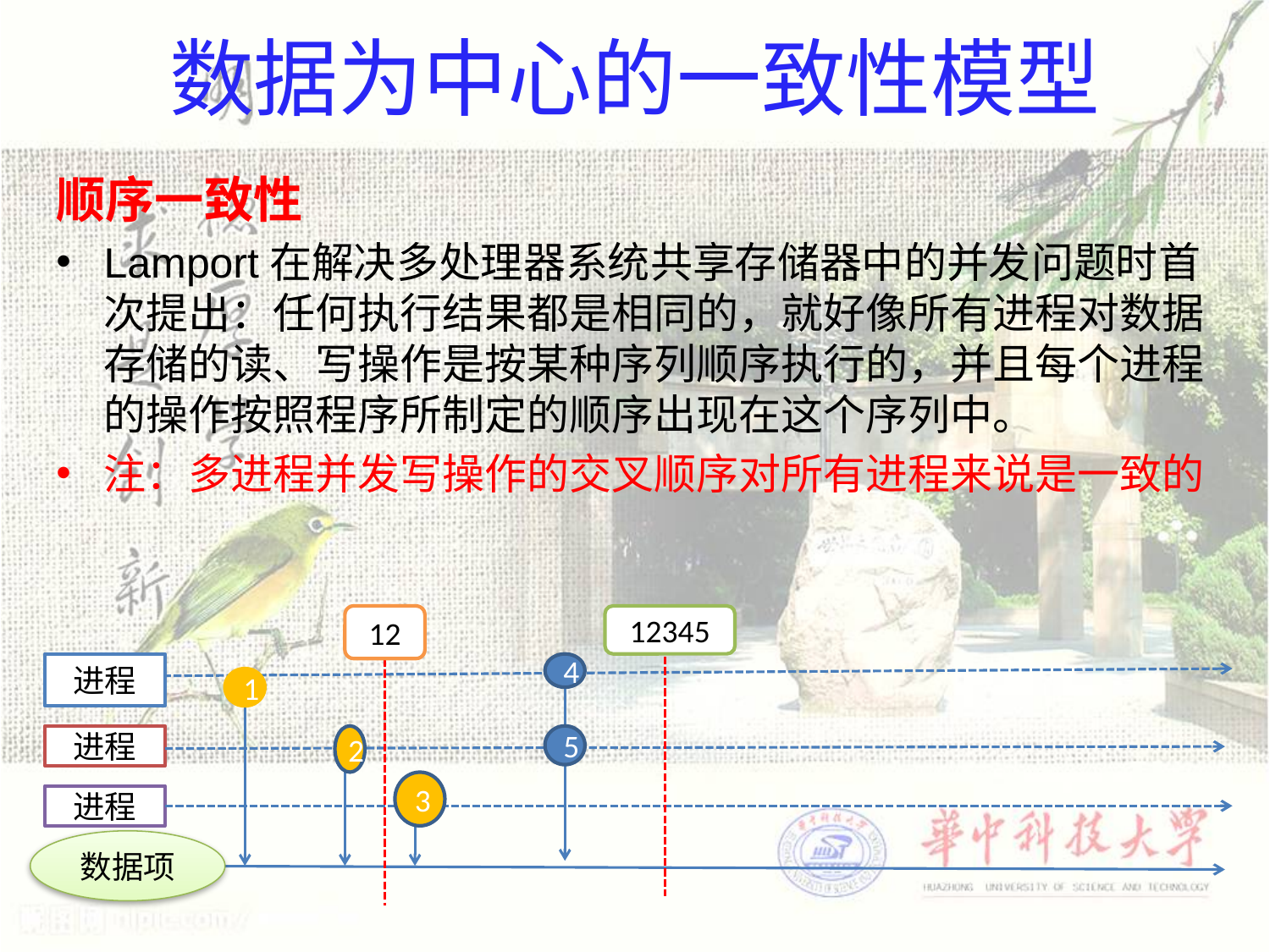

# 数据为中心的一致性模型
顺序一致性
Lamport在解决多处理器系统共享存储器中的并发问题时首次提出：任何执行结果都是相同的，就好像所有进程对数据存储的读、写操作是按某种序列顺序执行的，并且每个进程的操作按照程序所制定的顺序出现在这个序列中。
注：多进程并发写操作的交叉顺序对所有进程来说是一致的
12
12345
进程
4
1
进程
2
5
3
进程
数据项